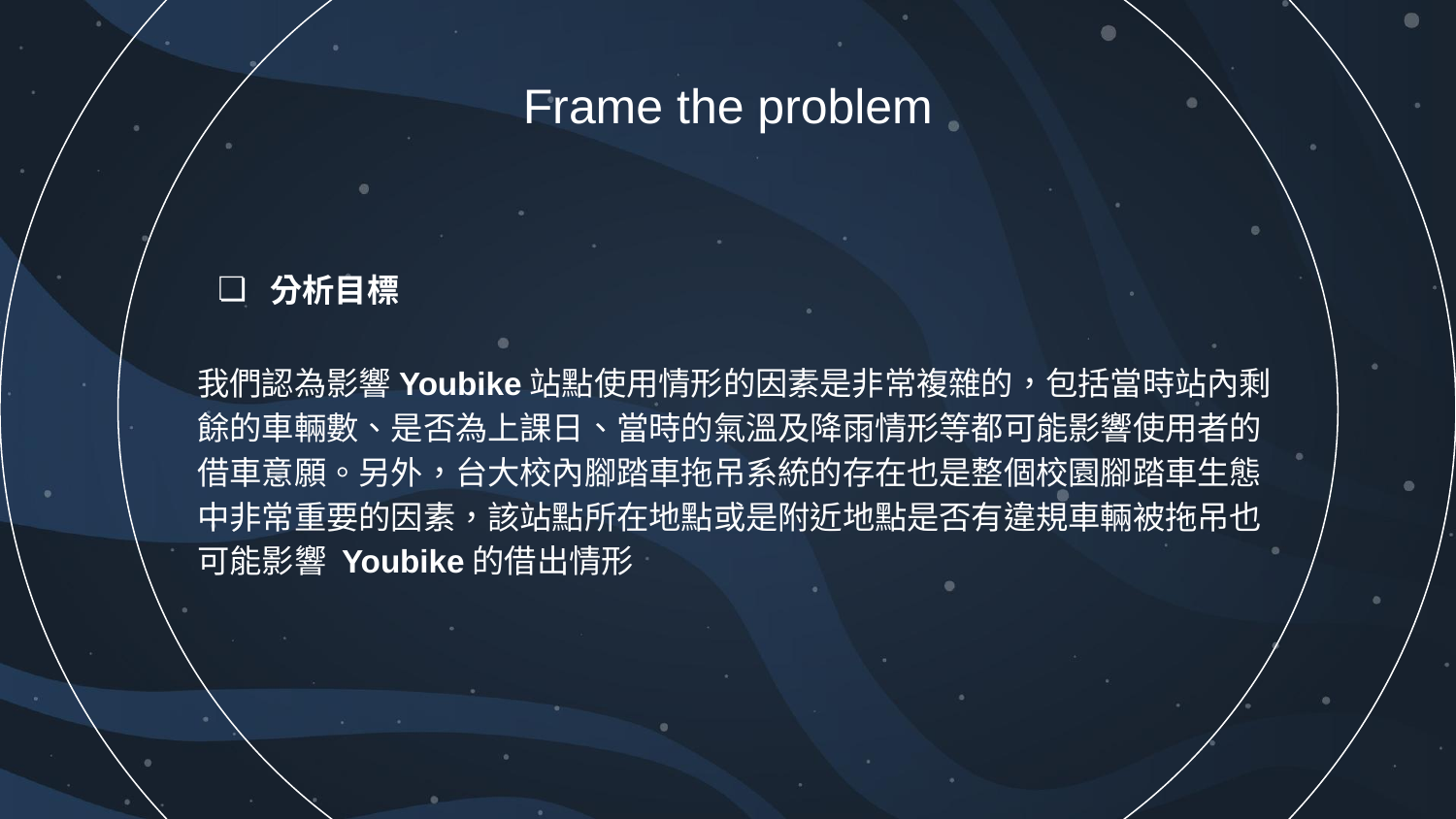

# Frame the problem
分析目標

我們認為影響Youbike站點使用情形的因素是非常複雜的，包括當時站內剩餘的車輛數、是否為上課日、當時的氣溫及降雨情形等都可能影響使用者的借車意願。另外，台大校內腳踏車拖吊系統的存在也是整個校園腳踏車生態中非常重要的因素，該站點所在地點或是附近地點是否有違規車輛被拖吊也可能影響 Youbike的借出情形